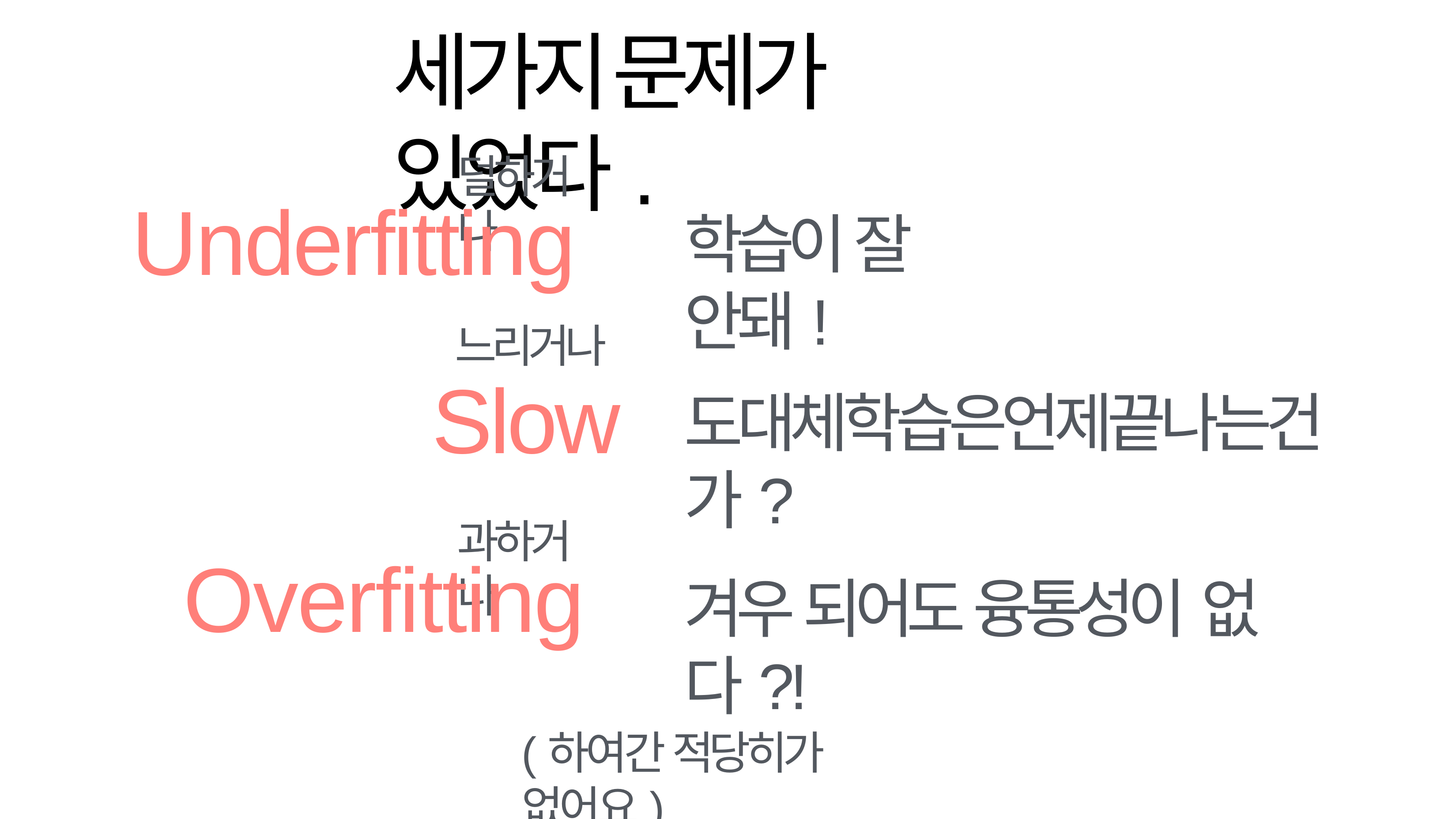

# 세가지 문제가 있었다.
덜하거나
Underfitting
느리거나
Slow
Overfitting
학습이 잘 안돼!
도대체학습은언제끝나는건가?
과하거나
겨우 되어도 융통성이 없다?!
(하여간 적당히가 없어요)